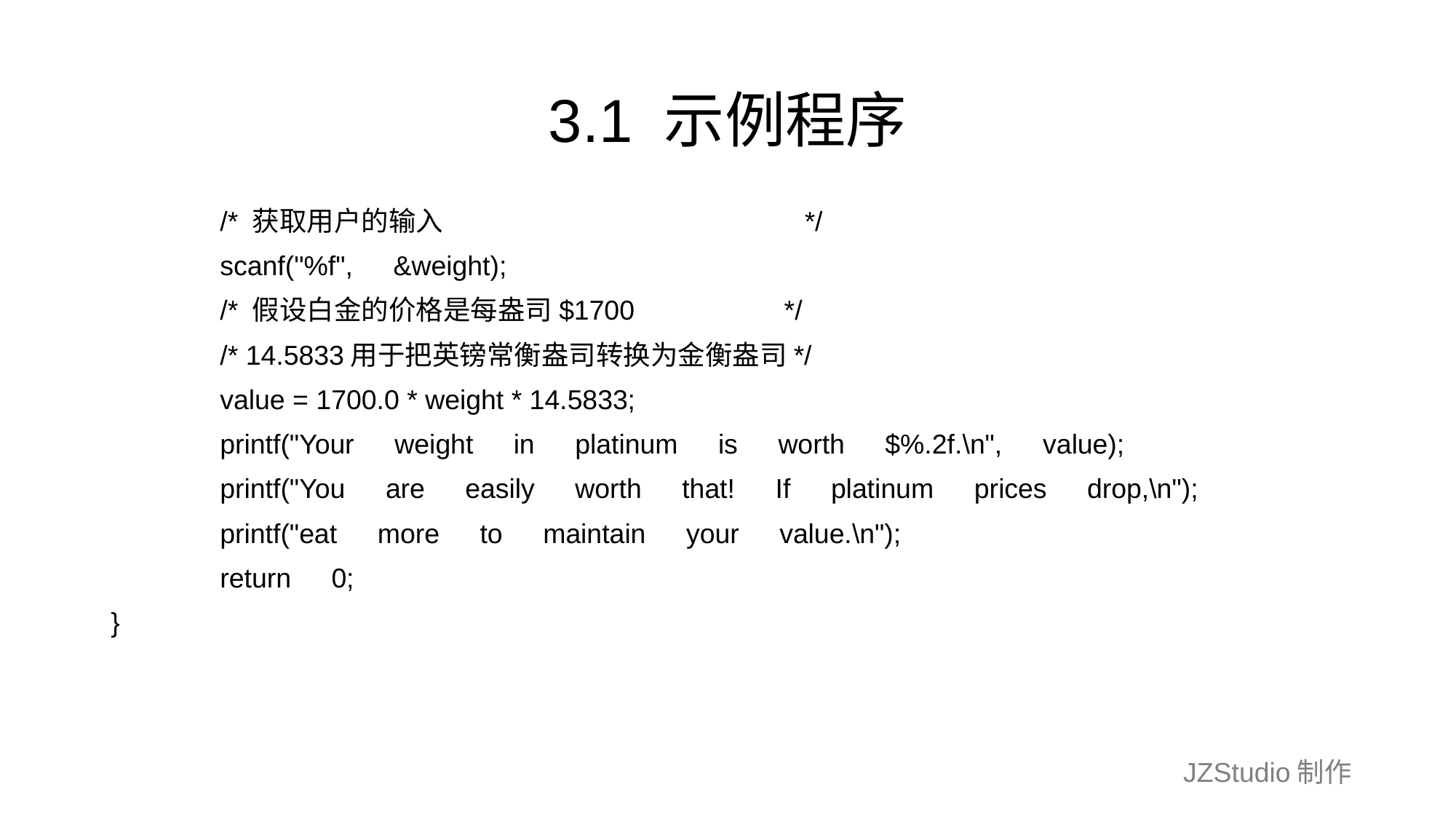

# 3.1 示例程序
	/* 获取用户的输入　　　　　　　　　　　　　*/
	scanf("%f",　&weight);
	/* 假设白金的价格是每盎司$1700　　　　　*/
	/* 14.5833用于把英镑常衡盎司转换为金衡盎司*/
	value = 1700.0 * weight * 14.5833;
	printf("Your　weight　in　platinum　is　worth　$%.2f.\n",　value);
	printf("You　are　easily　worth　that!　If　platinum　prices　drop,\n");
	printf("eat　more　to　maintain　your　value.\n");
	return　0;
}